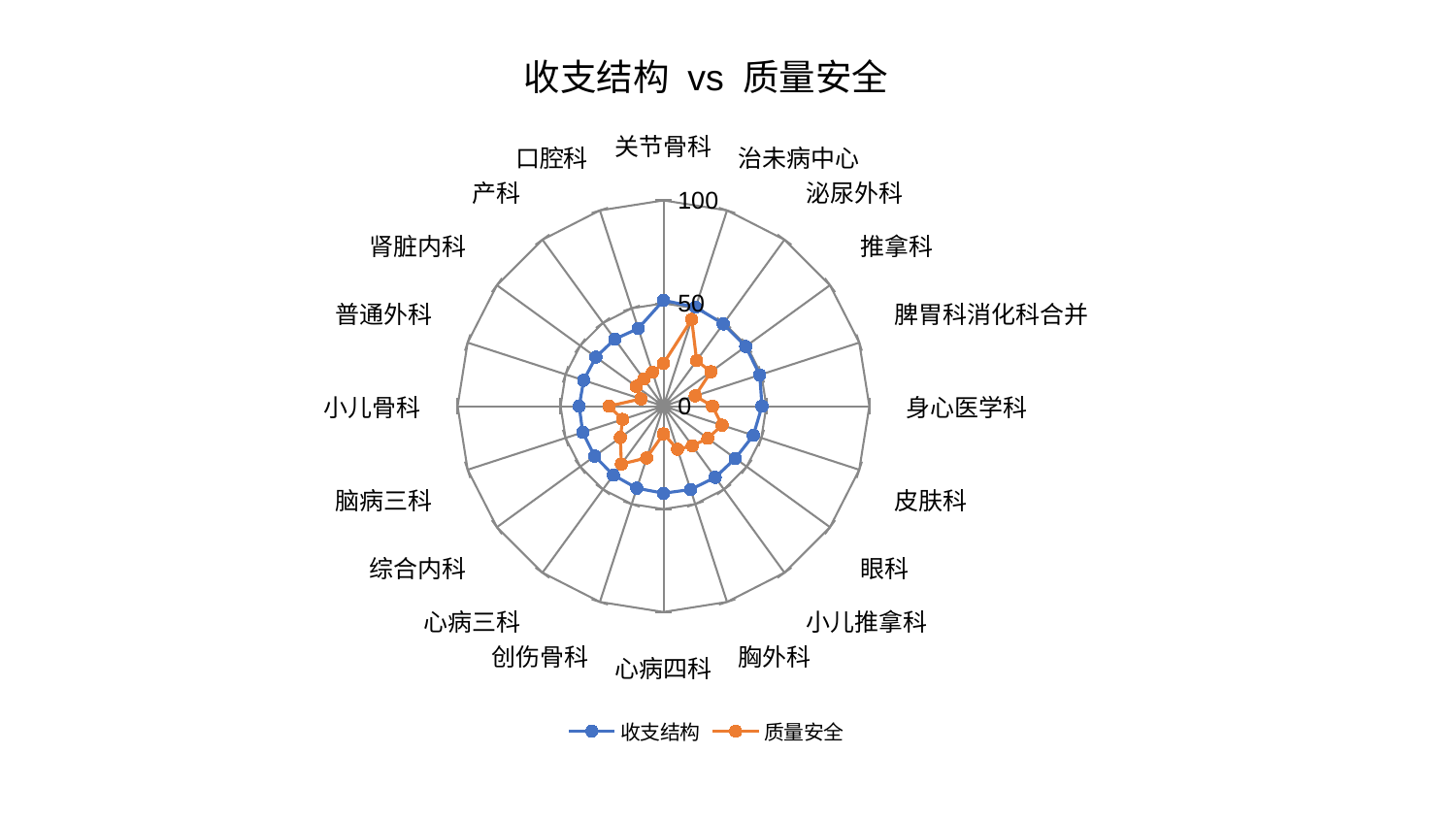

### Chart: 收支结构 vs 质量安全

| Category | 收支结构 | 质量安全 |
|---|---|---|
| 关节骨科 | 51.46855608078091 | 20.782052215758352 |
| 治未病中心 | 50.5649318358958 | 44.334828269667426 |
| 泌尿外科 | 49.41593872302205 | 27.383194474487475 |
| 推拿科 | 49.39052182993607 | 28.50343094389242 |
| 脾胃科消化科合并 | 49.189111998870956 | 16.183506471135978 |
| 身心医学科 | 47.87917690923511 | 23.812486442445948 |
| 皮肤科 | 45.902110789086784 | 29.936038088754337 |
| 眼科 | 43.15709836406585 | 26.61282877606128 |
| 小儿推拿科 | 42.774581651097016 | 23.783234058523842 |
| 胸外科 | 42.574463530428254 | 22.02988325394931 |
| 心病四科 | 42.305531126205295 | 13.445088146699245 |
| 创伤骨科 | 41.90467580904558 | 26.428001393995988 |
| 心病三科 | 41.392402751906396 | 34.78406342567949 |
| 综合内科 | 41.31199082382793 | 25.904204610301242 |
| 脑病三科 | 41.21628677710337 | 20.859268772352657 |
| 小儿骨科 | 40.937793096750404 | 26.487176193683705 |
| 普通外科 | 40.7536944424617 | 11.520271922288195 |
| 肾脏内科 | 40.591866205943745 | 16.360156146615 |
| 产科 | 40.25275351971545 | 16.28319707837642 |
| 口腔科 | 39.70629401915842 | 17.330699462858906 |
67